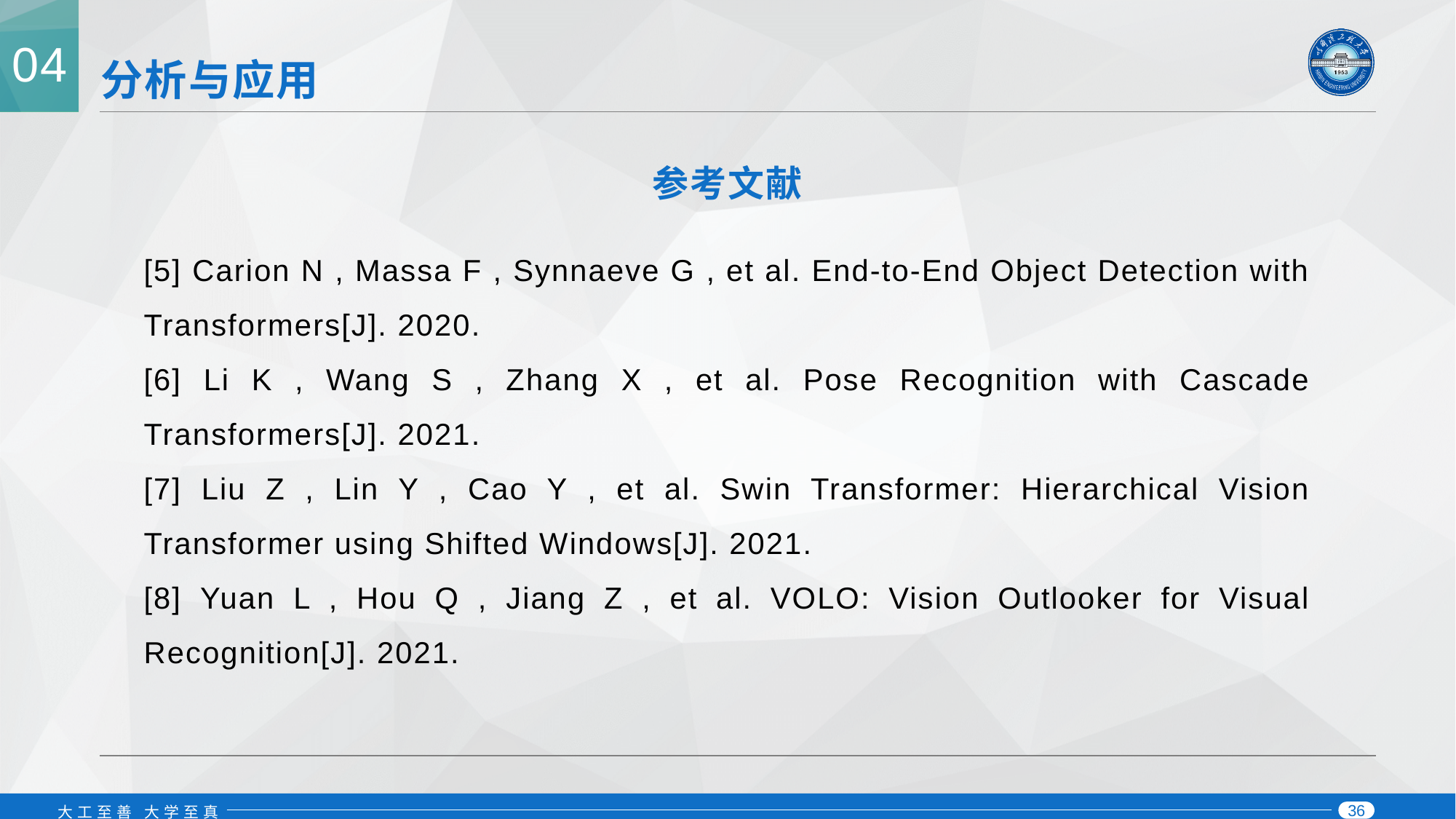

04
# 分析与应用
参考文献
[5] Carion N , Massa F , Synnaeve G , et al. End-to-End Object Detection with Transformers[J]. 2020.
[6] Li K , Wang S , Zhang X , et al. Pose Recognition with Cascade Transformers[J]. 2021.
[7] Liu Z , Lin Y , Cao Y , et al. Swin Transformer: Hierarchical Vision Transformer using Shifted Windows[J]. 2021.
[8] Yuan L , Hou Q , Jiang Z , et al. VOLO: Vision Outlooker for Visual Recognition[J]. 2021.